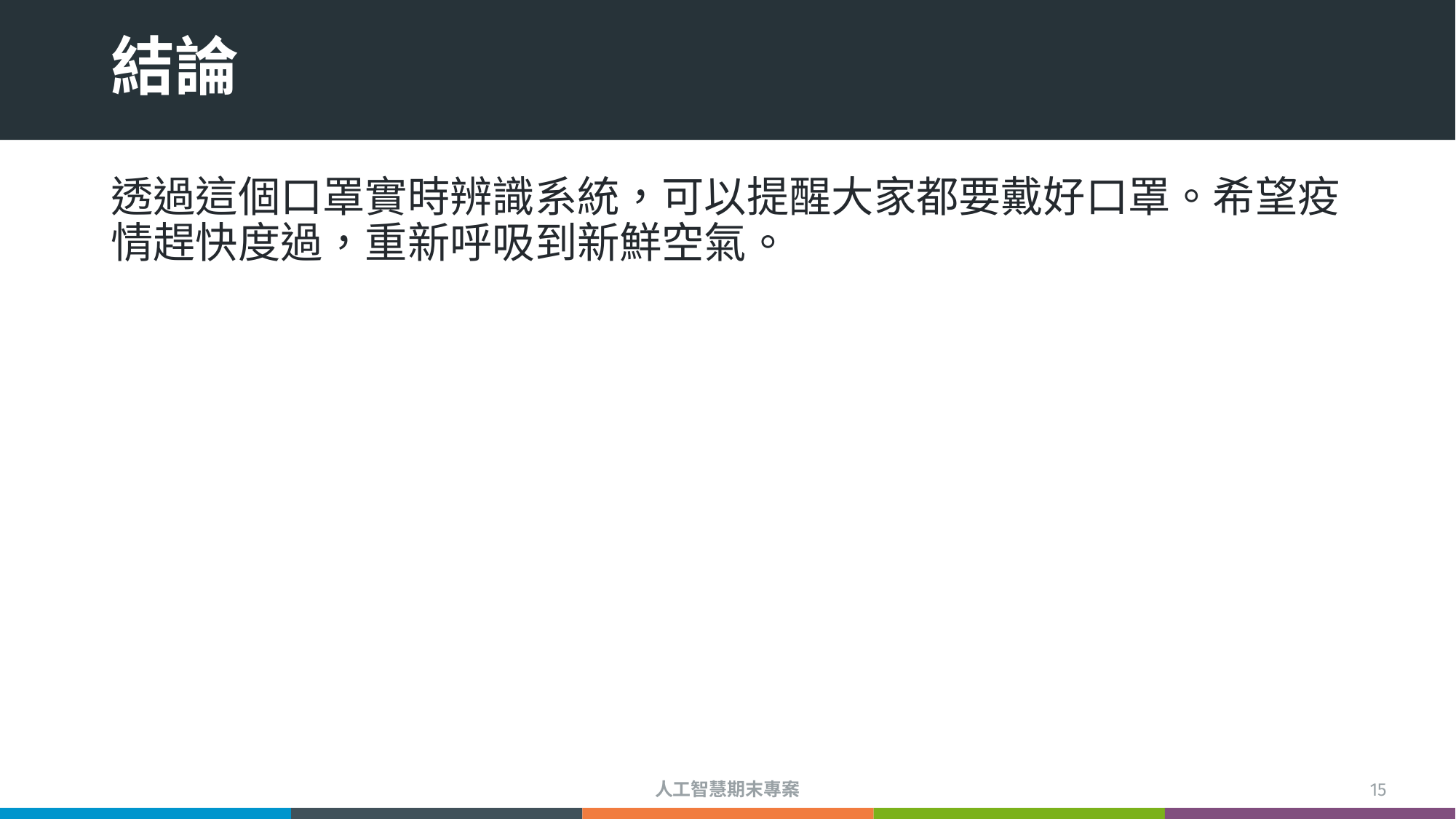

# 結論
透過這個口罩實時辨識系統，可以提醒大家都要戴好口罩。希望疫情趕快度過，重新呼吸到新鮮空氣。
人工智慧期末專案
15